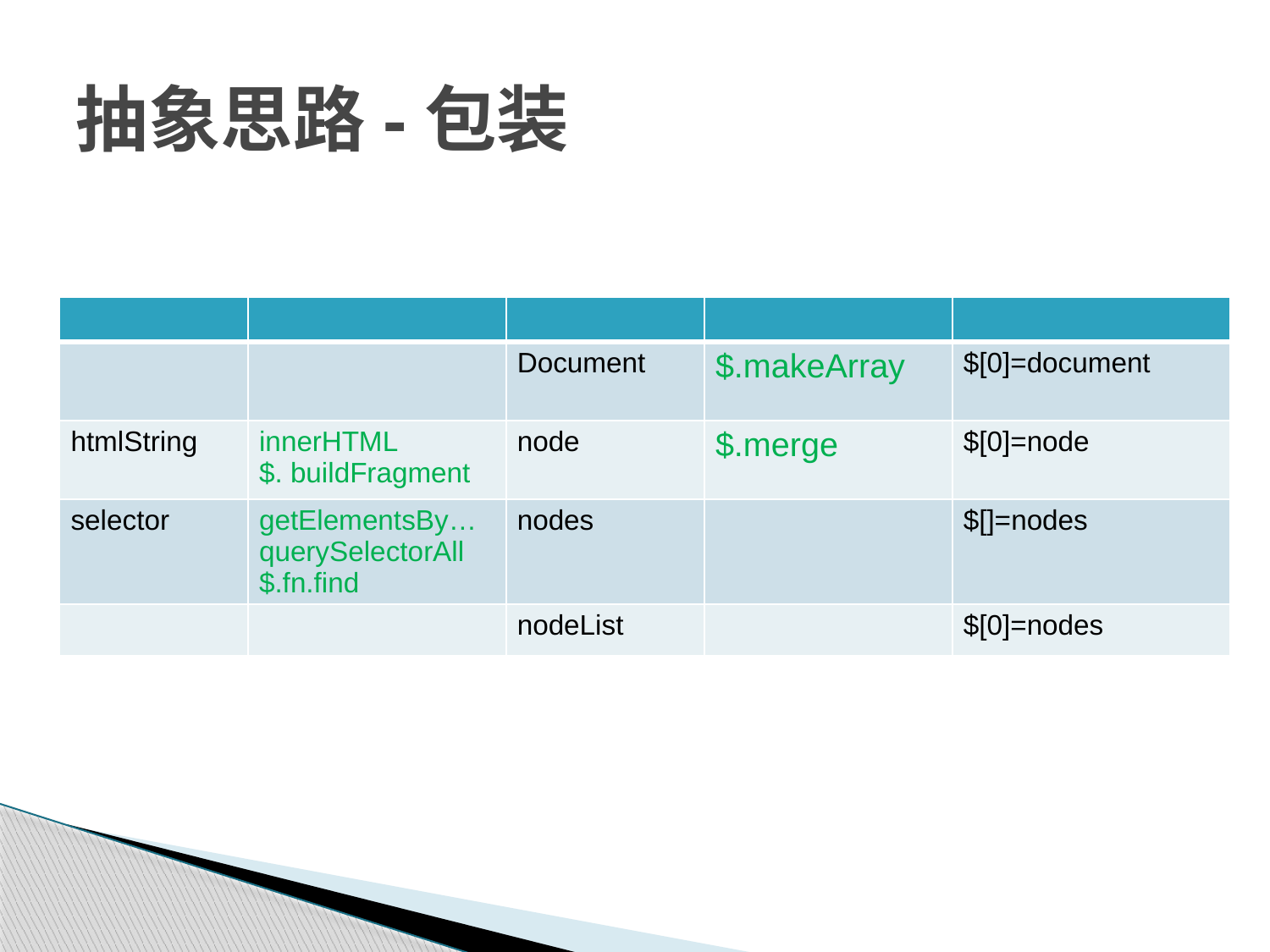

# 抽象思路-包装
|  |  |  |  |  |
| --- | --- | --- | --- | --- |
|  |  | Document | $.makeArray | $[0]=document |
| htmlString | innerHTML $. buildFragment | node | $.merge | $[0]=node |
| selector | getElementsBy… querySelectorAll $.fn.find | nodes |  | $[]=nodes |
|  |  | nodeList |  | $[0]=nodes |